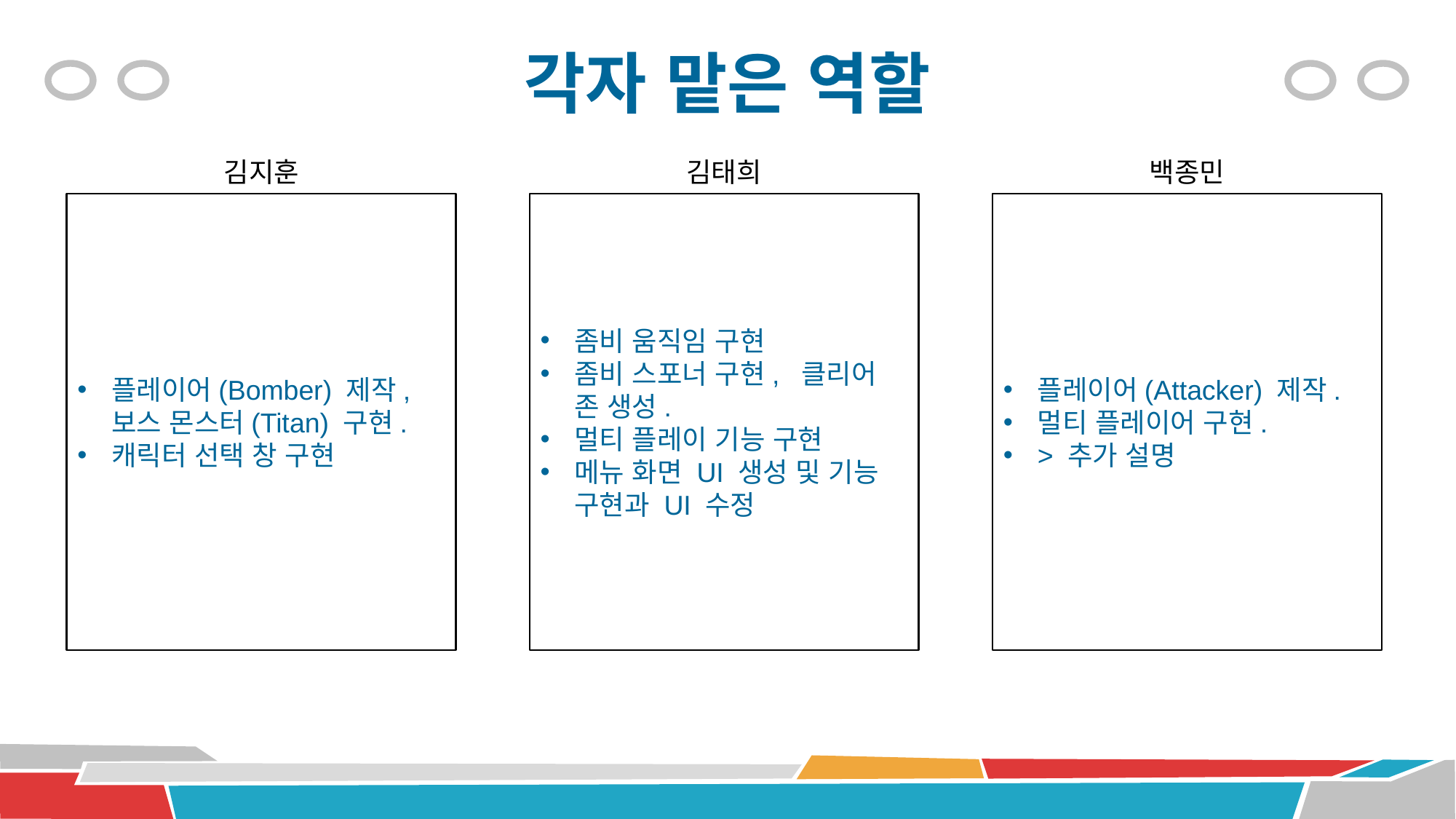

# 각자 맡은 역할
김지훈
김태희
백종민
플레이어(Bomber) 제작, 보스 몬스터(Titan) 구현.
캐릭터 선택 창 구현
좀비 움직임 구현
좀비 스포너 구현,  클리어 존 생성.
멀티 플레이 기능 구현
메뉴 화면 UI 생성 및 기능 구현과 UI 수정
플레이어(Attacker) 제작.
멀티 플레이어 구현.
> 추가 설명